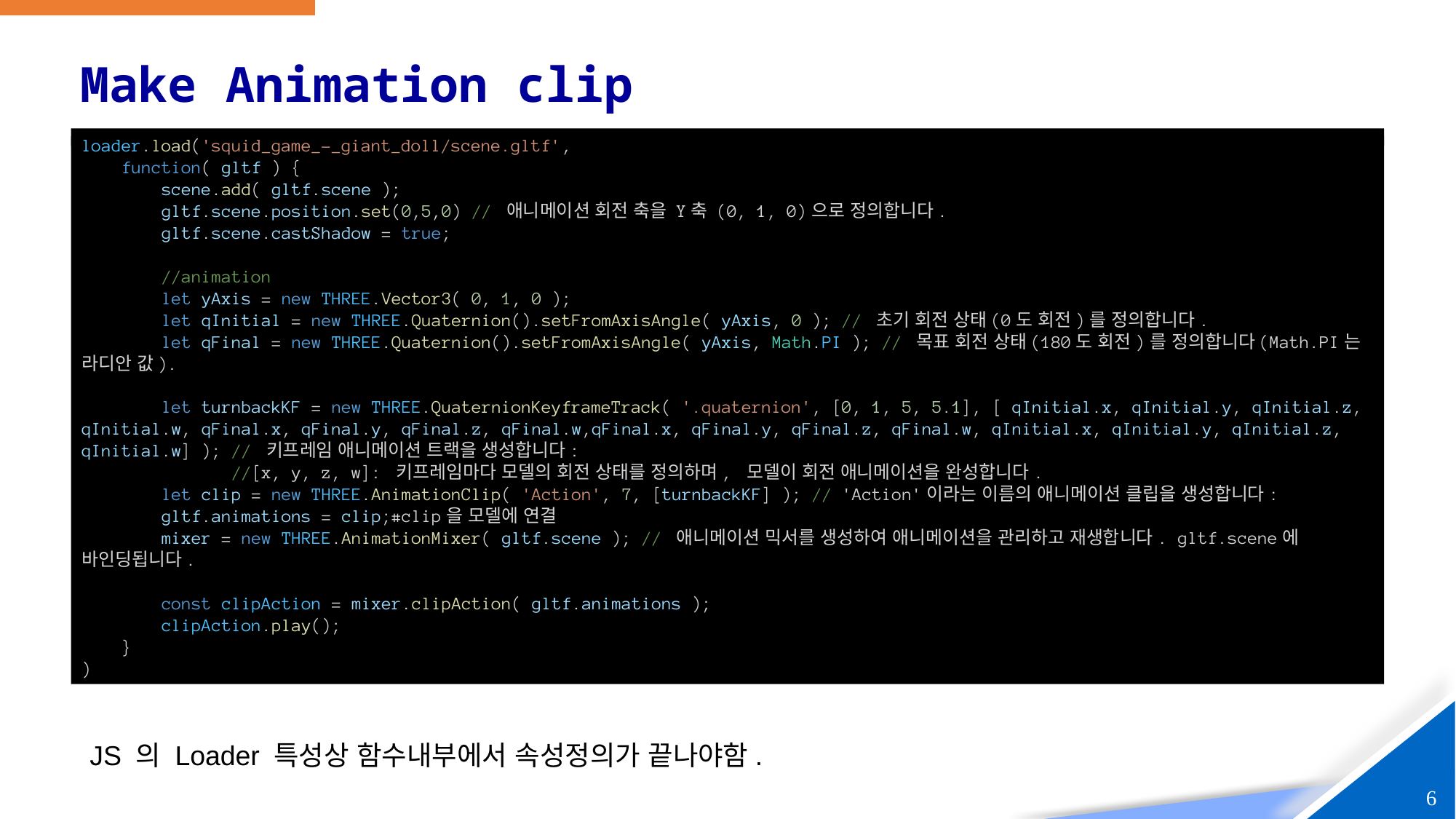

# Make Animation clip
loader.load('squid_game_-_giant_doll/scene.gltf',
    function( gltf ) {
        scene.add( gltf.scene );
        gltf.scene.position.set(0,5,0) // 애니메이션 회전 축을 Y축 (0, 1, 0)으로 정의합니다.
        gltf.scene.castShadow = true;

        //animation
        let yAxis = new THREE.Vector3( 0, 1, 0 );
        let qInitial = new THREE.Quaternion().setFromAxisAngle( yAxis, 0 ); // 초기 회전 상태(0도 회전)를 정의합니다.
        let qFinal = new THREE.Quaternion().setFromAxisAngle( yAxis, Math.PI ); // 목표 회전 상태(180도 회전)를 정의합니다(Math.PI는 라디안 값).

        let turnbackKF = new THREE.QuaternionKeyframeTrack( '.quaternion', [0, 1, 5, 5.1], [ qInitial.x, qInitial.y, qInitial.z, qInitial.w, qFinal.x, qFinal.y, qFinal.z, qFinal.w,qFinal.x, qFinal.y, qFinal.z, qFinal.w, qInitial.x, qInitial.y, qInitial.z, qInitial.w] ); // 키프레임 애니메이션 트랙을 생성합니다:
               //[x, y, z, w]: 키프레임마다 모델의 회전 상태를 정의하며, 모델이 회전 애니메이션을 완성합니다.
        let clip = new THREE.AnimationClip( 'Action', 7, [turnbackKF] ); // 'Action'이라는 이름의 애니메이션 클립을 생성합니다:
        gltf.animations = clip;#clip을 모델에 연결
        mixer = new THREE.AnimationMixer( gltf.scene ); // 애니메이션 믹서를 생성하여 애니메이션을 관리하고 재생합니다. gltf.scene에 바인딩됩니다.
        const clipAction = mixer.clipAction( gltf.animations );
        clipAction.play();
    }
)
JS 의 Loader 특성상 함수내부에서 속성정의가 끝나야함.
6